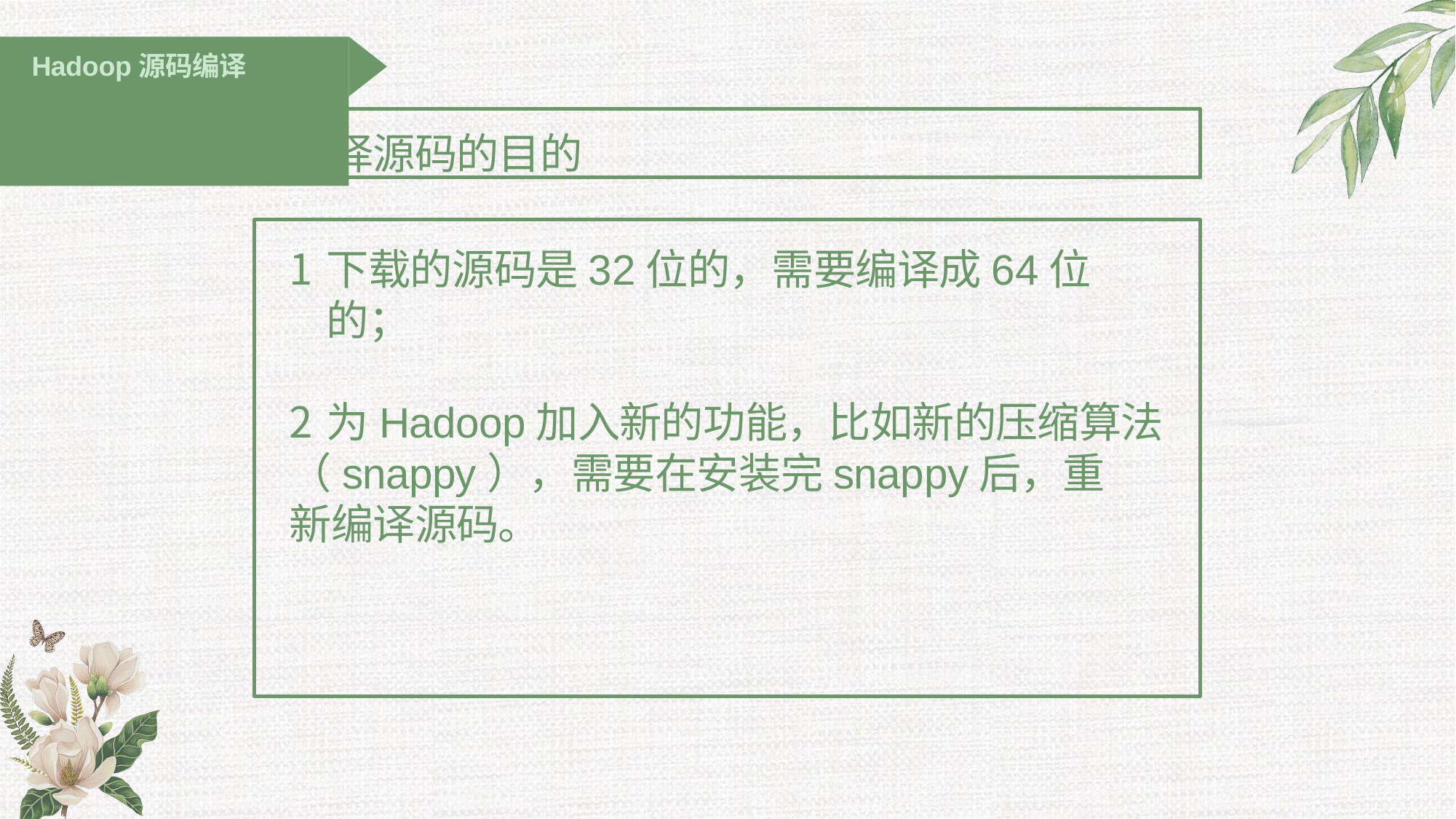

# Hadoop源码编译
编译源码的目的

下载的源码是32位的，需要编译成64位的；
为Hadoop加入新的功能，比如新的压缩算法
（snappy），需要在安装完snappy后，重新编译源码。